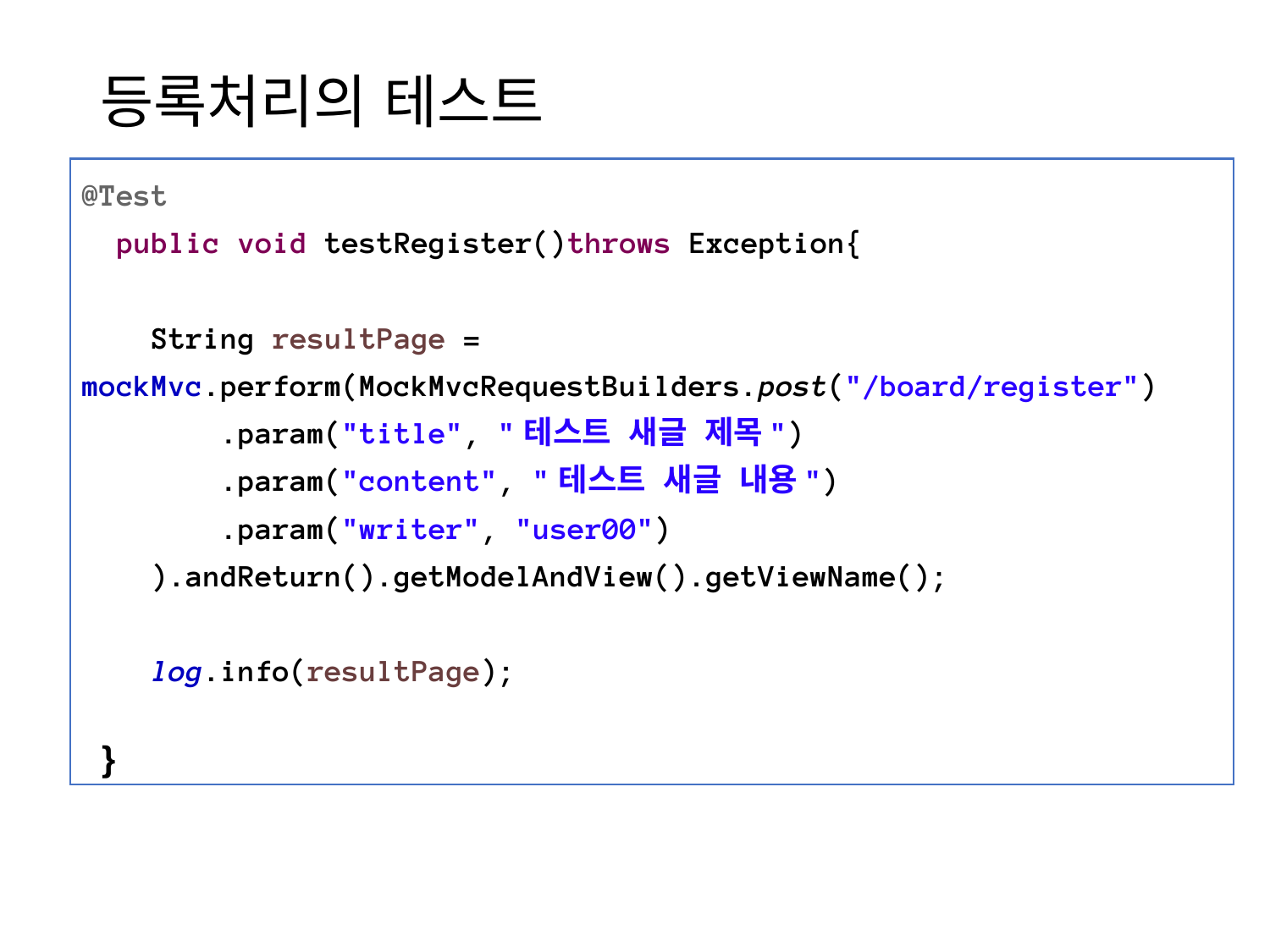

# 등록처리의 테스트
@Test
  public void testRegister()throws Exception{

    String resultPage = mockMvc.perform(MockMvcRequestBuilders.post("/board/register")
        .param("title", "테스트 새글 제목")
        .param("content", "테스트 새글 내용")
        .param("writer", "user00")
    ).andReturn().getModelAndView().getViewName();

    log.info(resultPage);

  }